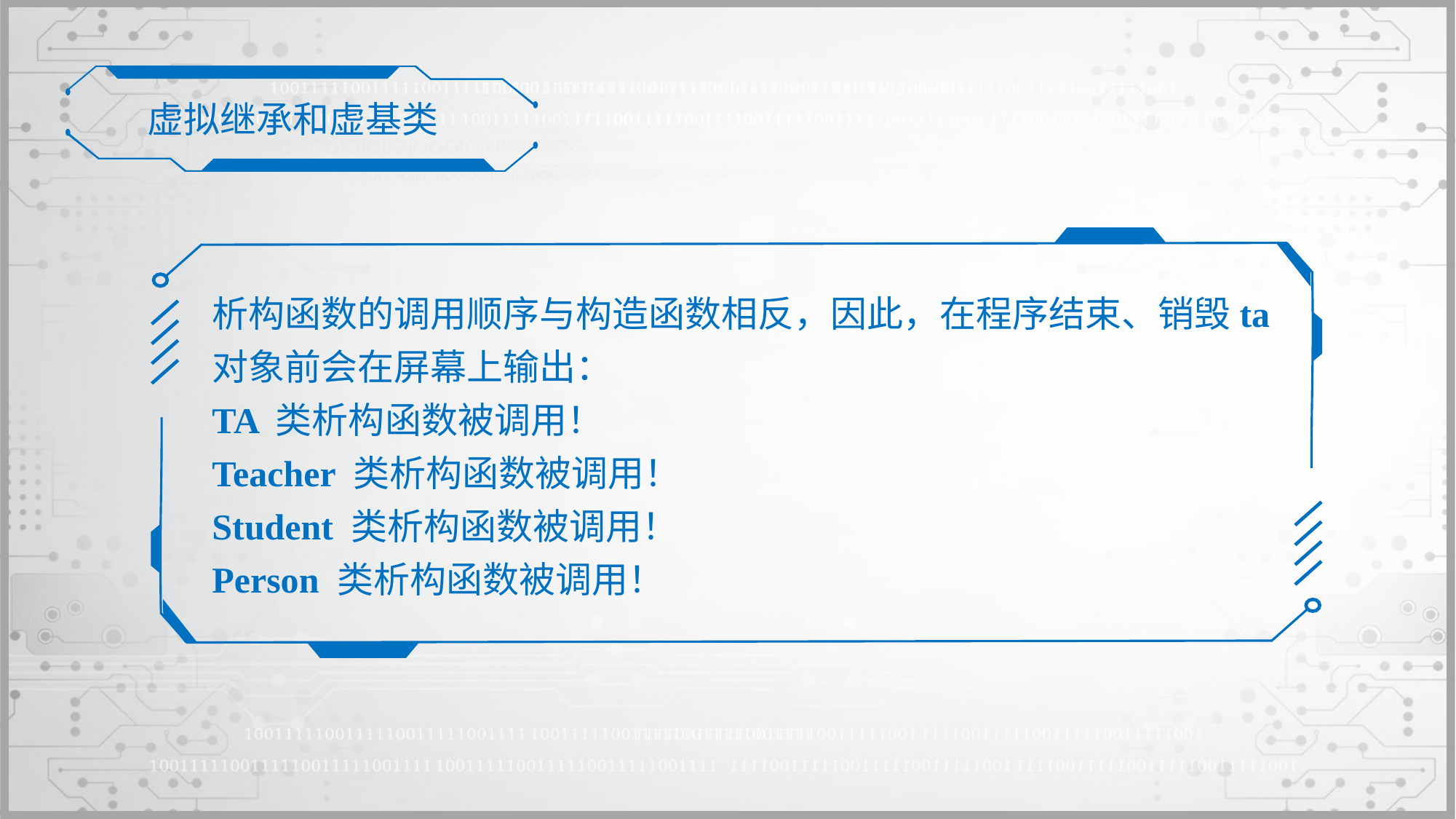

虚拟继承和虚基类

析构函数的调用顺序与构造函数相反，因此，在程序结束、销毁ta对象前会在屏幕上输出：
TA 类析构函数被调用！
Teacher 类析构函数被调用！
Student 类析构函数被调用！
Person 类析构函数被调用！